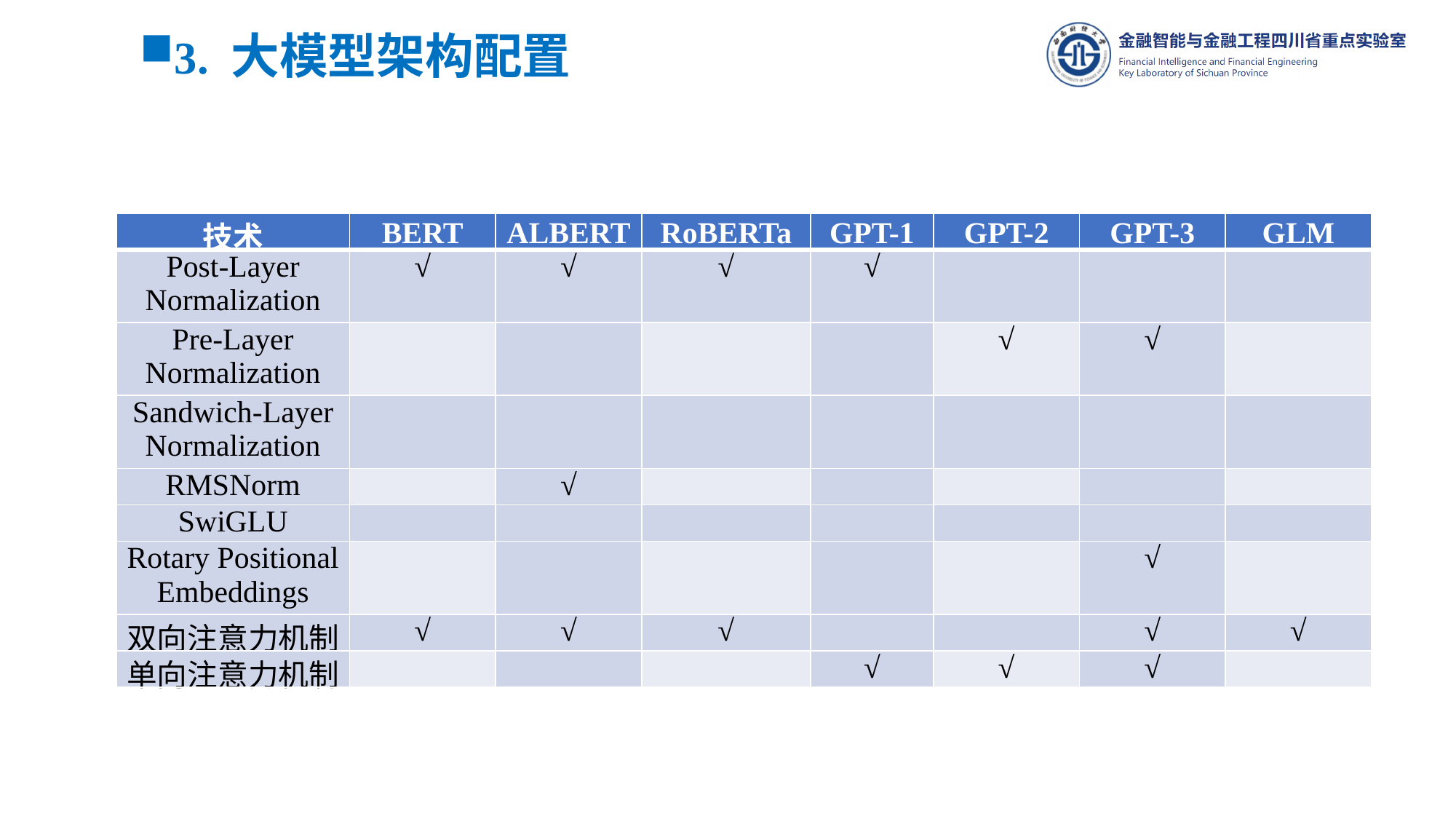

3. 大模型架构配置
| 技术 | BERT | ALBERT | RoBERTa | GPT-1 | GPT-2 | GPT-3 | GLM |
| --- | --- | --- | --- | --- | --- | --- | --- |
| Post-Layer Normalization | √ | √ | √ | √ |  |  |  |
| Pre-Layer Normalization |  |  |  |  | √ | √ |  |
| Sandwich-Layer Normalization |  |  |  |  |  |  |  |
| RMSNorm |  | √ |  |  |  |  |  |
| SwiGLU |  |  |  |  |  |  |  |
| Rotary Positional Embeddings |  |  |  |  |  | √ |  |
| 双向注意力机制 | √ | √ | √ |  |  | √ | √ |
| 单向注意力机制 |  |  |  | √ | √ | √ |  |